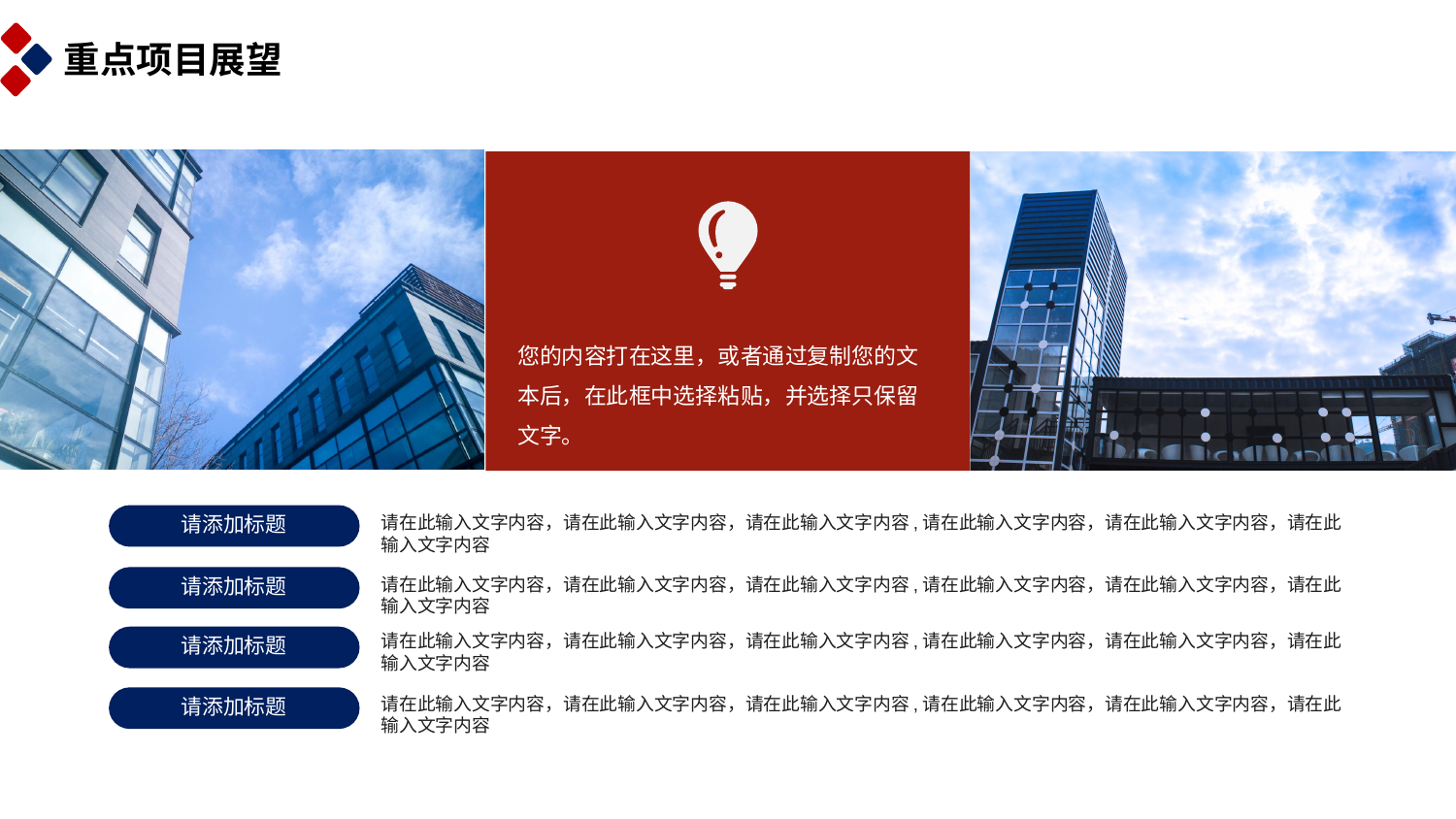

重点项目展望

您的内容打在这里，或者通过复制您的文本后，在此框中选择粘贴，并选择只保留文字。

请添加标题
请在此输入文字内容，请在此输入文字内容，请在此输入文字内容,请在此输入文字内容，请在此输入文字内容，请在此输入文字内容

请添加标题
请在此输入文字内容，请在此输入文字内容，请在此输入文字内容,请在此输入文字内容，请在此输入文字内容，请在此输入文字内容

请在此输入文字内容，请在此输入文字内容，请在此输入文字内容,请在此输入文字内容，请在此输入文字内容，请在此输入文字内容
请添加标题
请在此输入文字内容，请在此输入文字内容，请在此输入文字内容,请在此输入文字内容，请在此输入文字内容，请在此输入文字内容
请添加标题